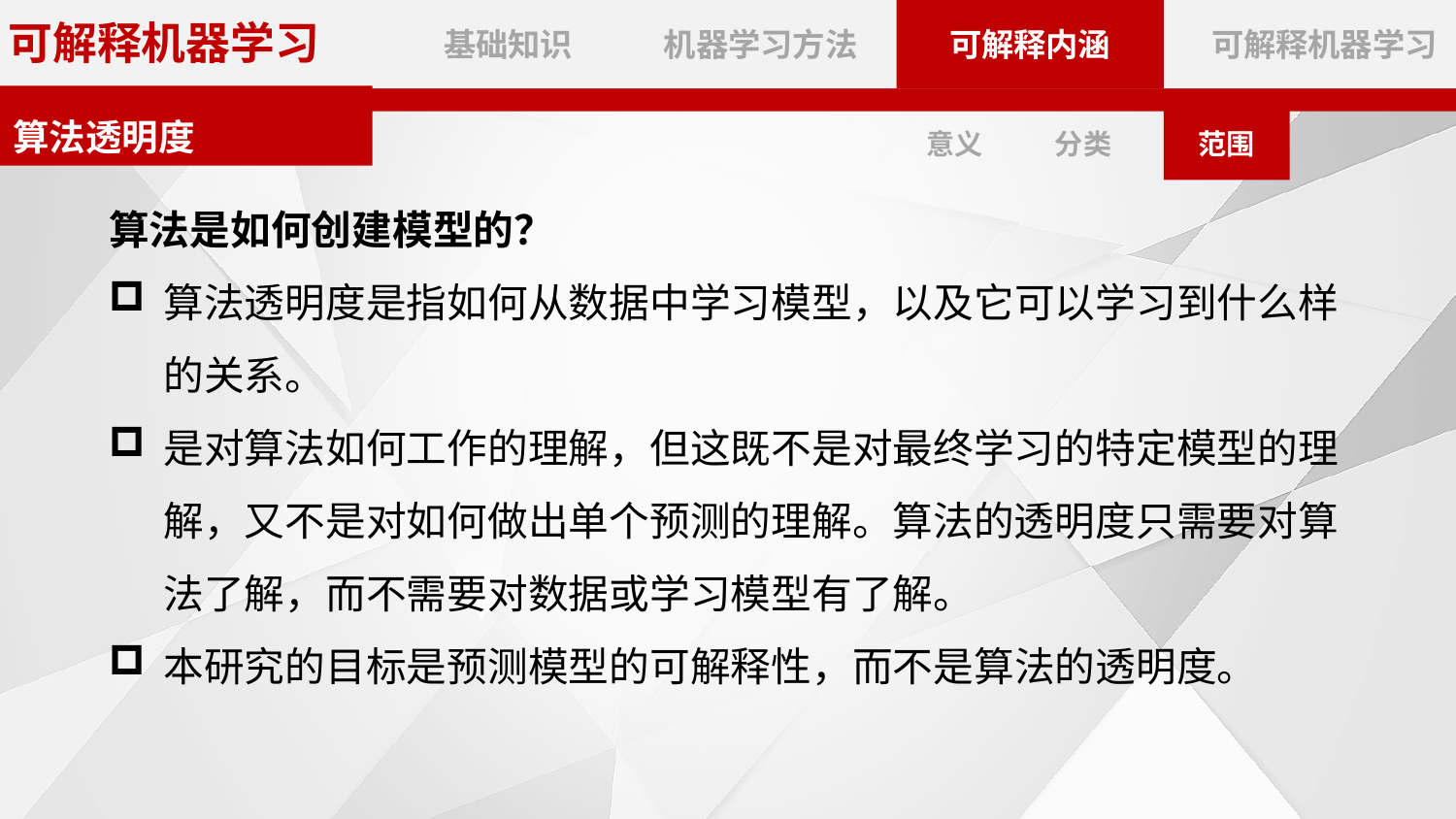

算法透明度
算法是如何创建模型的？
算法透明度是指如何从数据中学习模型，以及它可以学习到什么样的关系。
是对算法如何工作的理解，但这既不是对最终学习的特定模型的理解，又不是对如何做出单个预测的理解。算法的透明度只需要对算法了解，而不需要对数据或学习模型有了解。
本研究的目标是预测模型的可解释性，而不是算法的透明度。